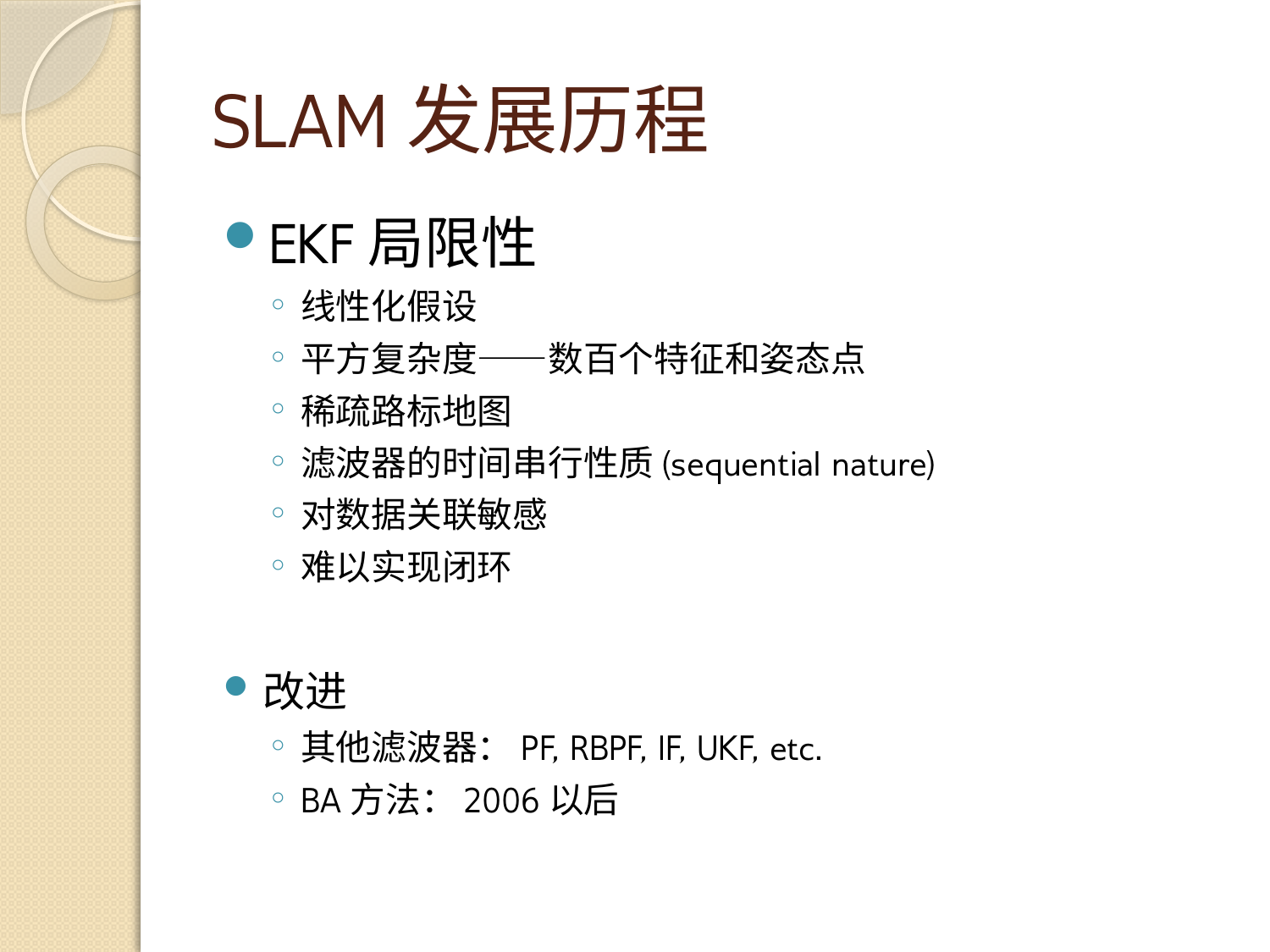

# SLAM发展历程
EKF局限性
线性化假设
平方复杂度——数百个特征和姿态点
稀疏路标地图
滤波器的时间串行性质(sequential nature)
对数据关联敏感
难以实现闭环

改进
其他滤波器：PF, RBPF, IF, UKF, etc.
BA方法：2006以后